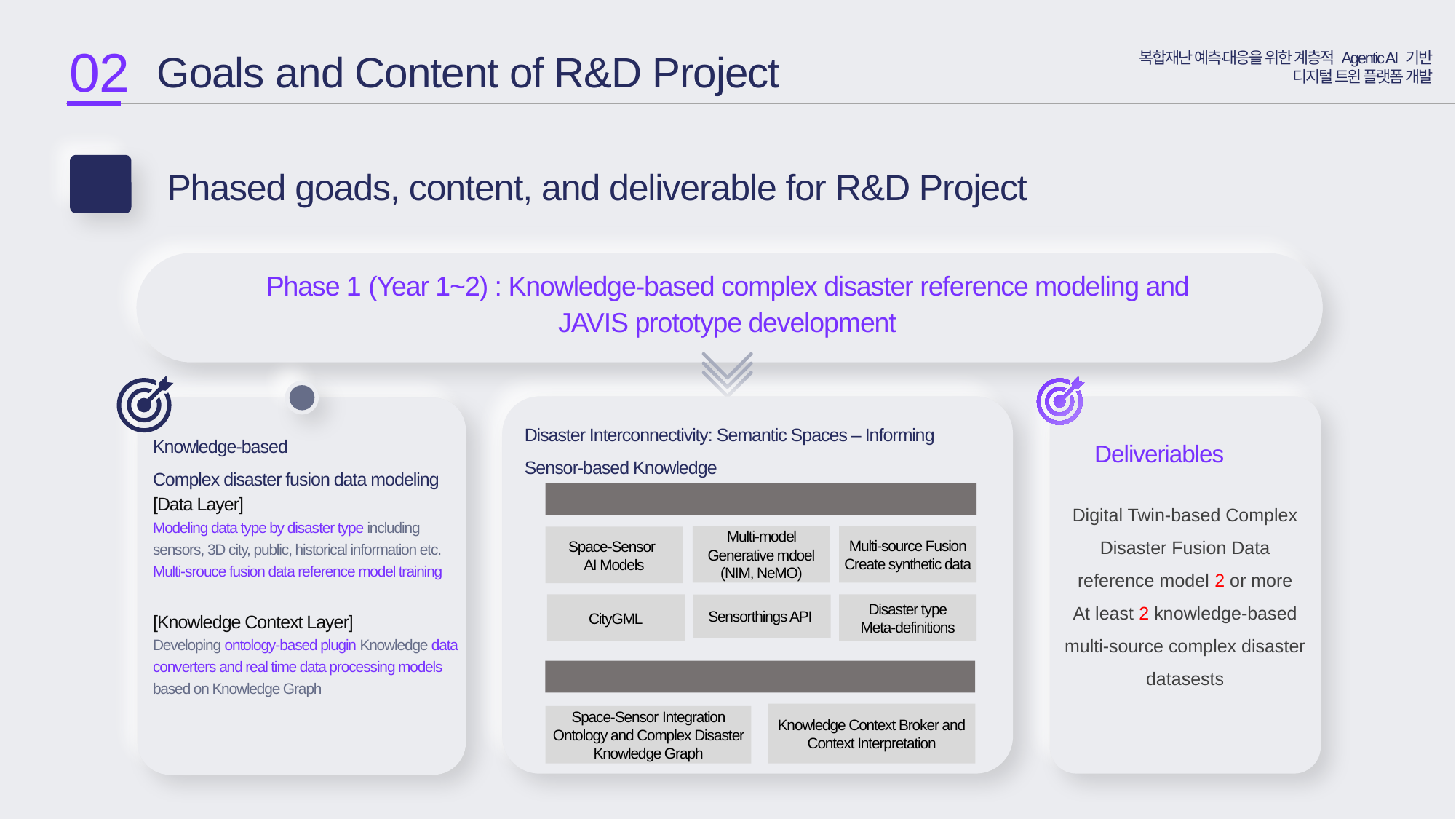

02
 Goals and Content of R&D Project
복합재난 예측∙대응을 위한 계층적 Agentic AI 기반
디지털 트윈 플랫폼 개발

Phased goads, content, and deliverable for R&D Project
2-3

Phase 1 (Year 1~2) : Knowledge-based complex disaster reference modeling and JAVIS prototype development

1

Disaster Interconnectivity: Semantic Spaces – Informing Sensor-based Knowledge
Knowledge-based
Complex disaster fusion data modeling
Deliveriables
[Complex Disaster Space-Sensor Data Modeling]
Digital Twin-based Complex Disaster Fusion Data reference model 2 or more
At least 2 knowledge-based multi-source complex disaster datasests
[Data Layer]
Modeling data type by disaster type including sensors, 3D city, public, historical information etc.
Multi-srouce fusion data reference model training

[Knowledge Context Layer]
Developing ontology-based plugin Knowledge data converters and real time data processing models based on Knowledge Graph
Multi-model Generative mdoel (NIM, NeMO)
Multi-source Fusion
Create synthetic data
Space-Sensor
AI Models
CityGML
Disaster type
Meta-definitions
Sensorthings API
[Complex Disaster Space-Sensor Knowledge Informationzation
Knowledge Context Broker and Context Interpretation
Space-Sensor Integration Ontology and Complex Disaster Knowledge Graph